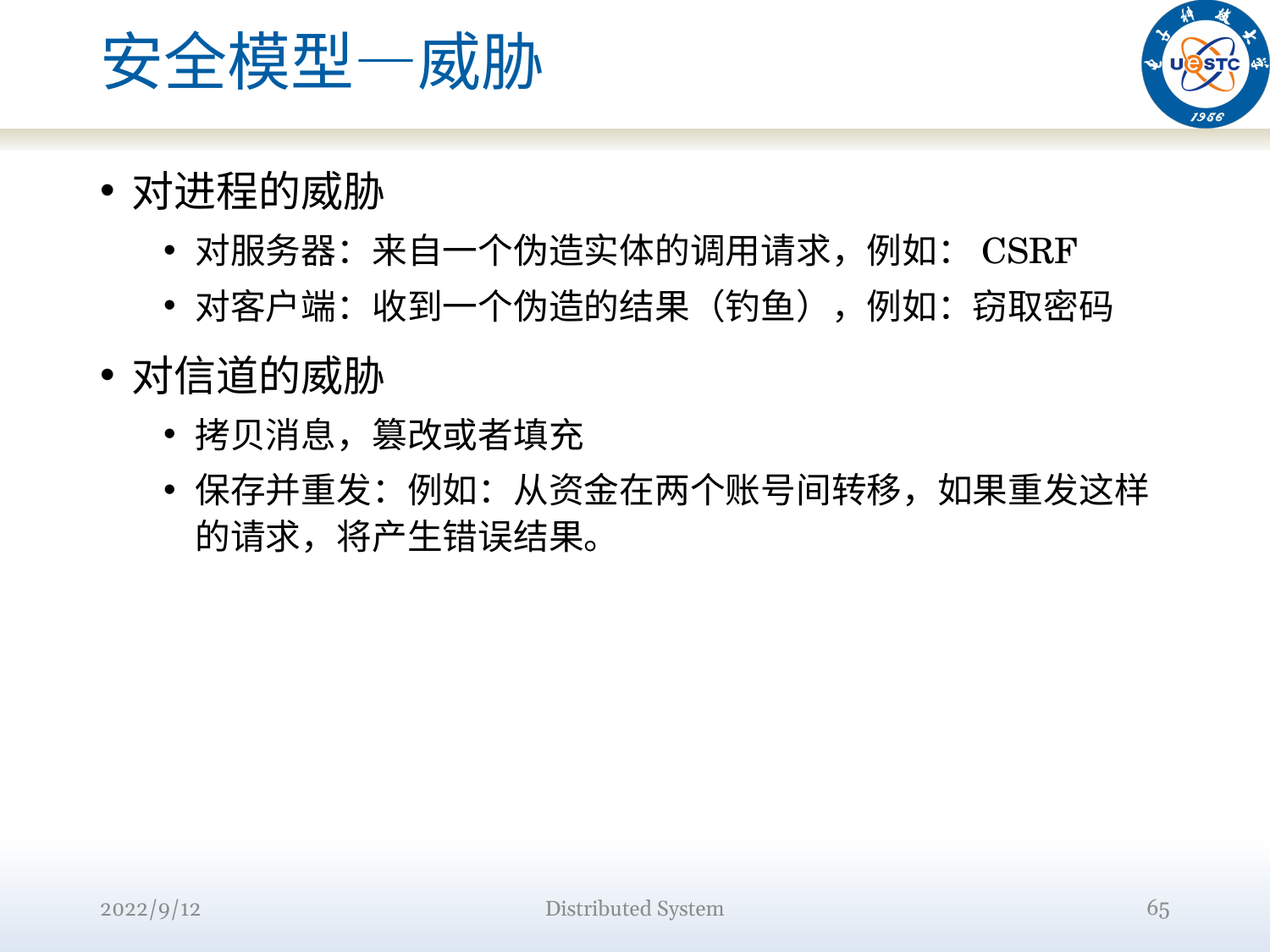

# 安全模型—威胁
对进程的威胁
对服务器：来自一个伪造实体的调用请求，例如：CSRF
对客户端：收到一个伪造的结果（钓鱼），例如：窃取密码
对信道的威胁
拷贝消息，篡改或者填充
保存并重发：例如：从资金在两个账号间转移，如果重发这样的请求，将产生错误结果。
2022/9/12
Distributed System
65